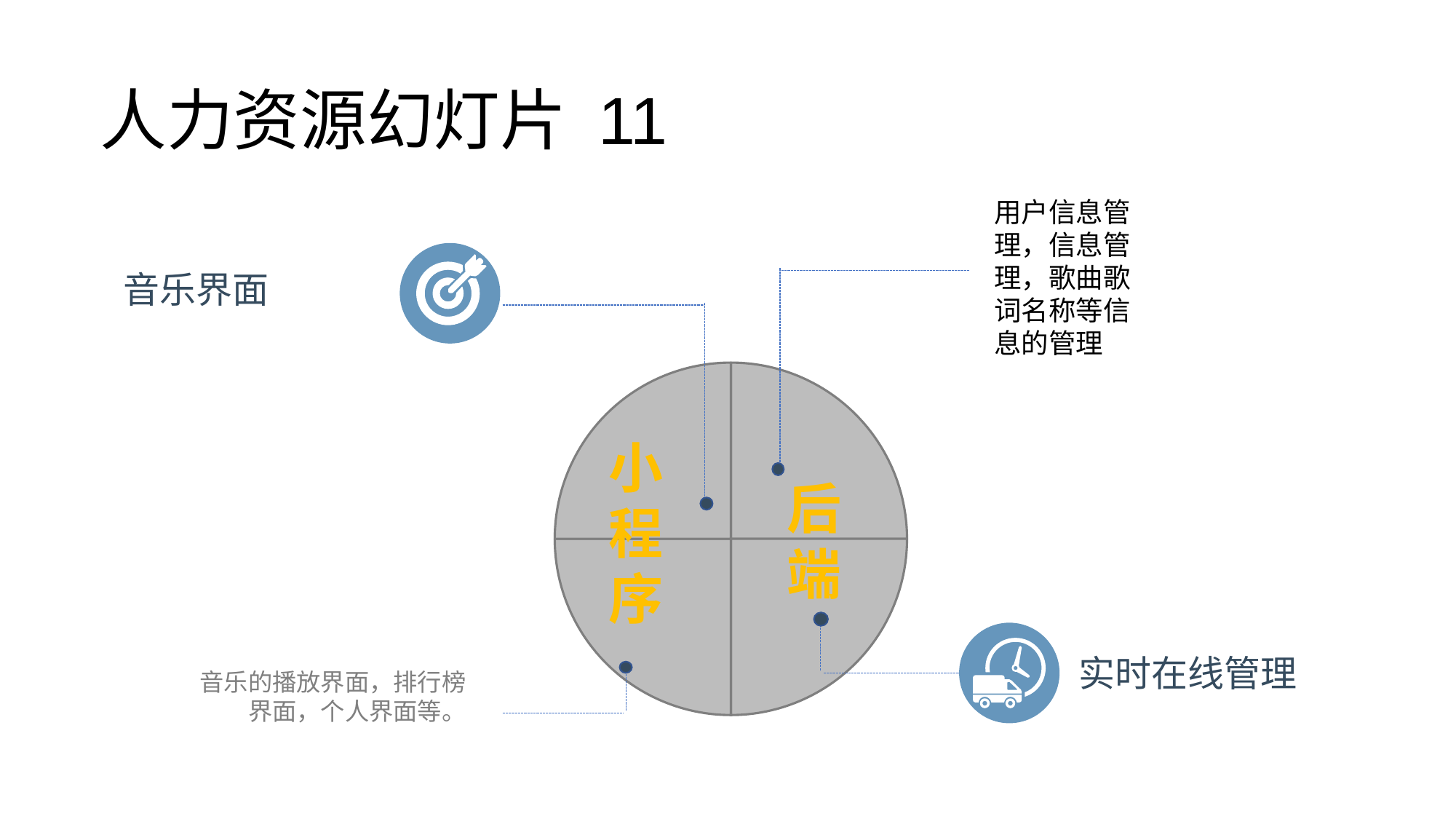

# 人力资源幻灯片 11
用户信息管理，信息管理，歌曲歌词名称等信息的管理

音乐界面

### Chart

| Category | 列3 |
|---|---|
| 第一季度 | 25.0 |
| 第一季度 | 25.0 |
| 第一季度 | 25.0 |
| 第一季度 | 25.0 |
小程序
后端

实时在线管理
音乐的播放界面，排行榜界面，个人界面等。